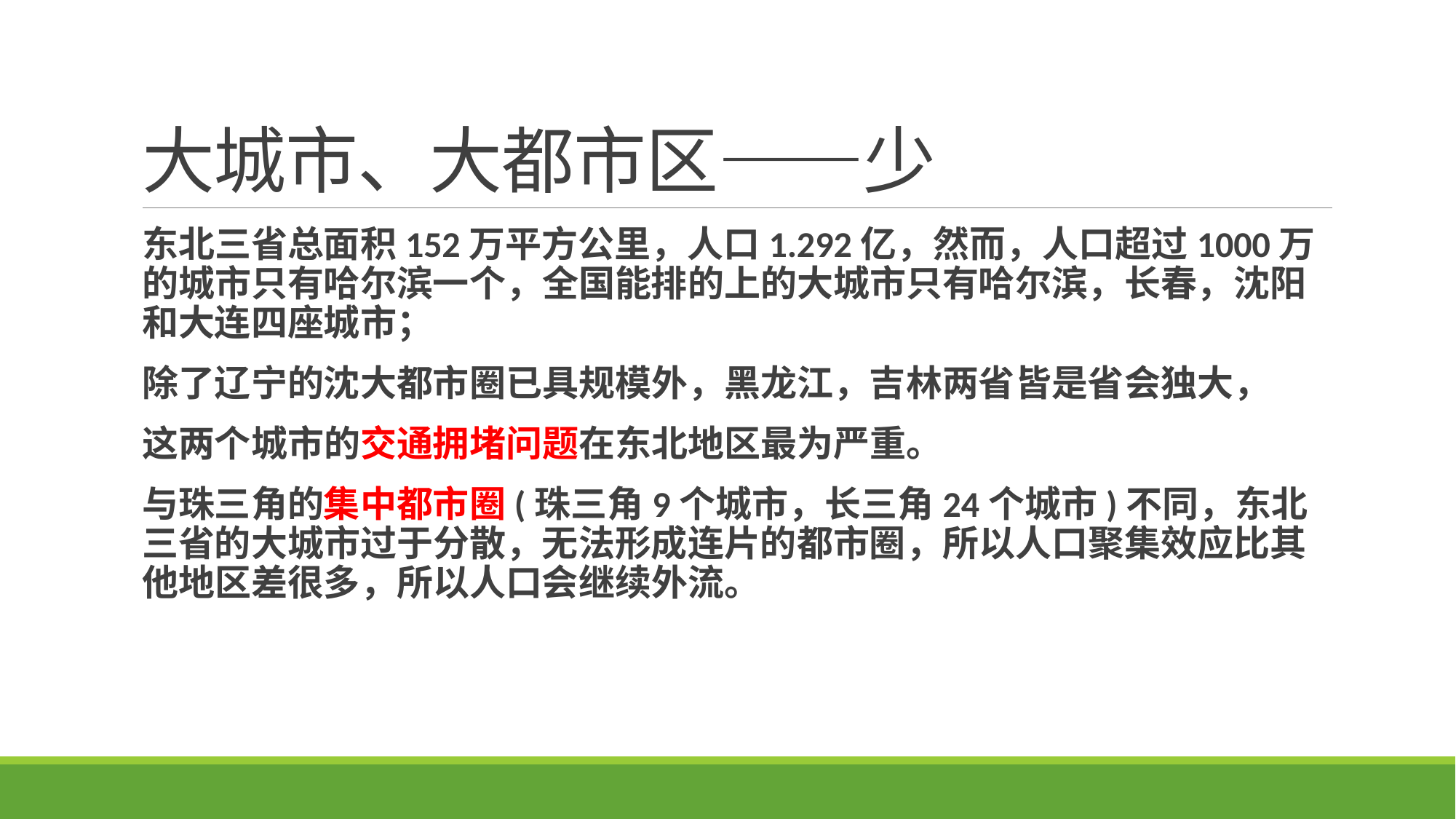

# 大城市、大都市区——少
东北三省总面积152万平方公里，人口1.292亿，然而，人口超过1000万的城市只有哈尔滨一个，全国能排的上的大城市只有哈尔滨，长春，沈阳和大连四座城市；
除了辽宁的沈大都市圈已具规模外，黑龙江，吉林两省皆是省会独大，
这两个城市的交通拥堵问题在东北地区最为严重。
与珠三角的集中都市圈(珠三角9个城市，长三角24个城市)不同，东北三省的大城市过于分散，无法形成连片的都市圈，所以人口聚集效应比其他地区差很多，所以人口会继续外流。